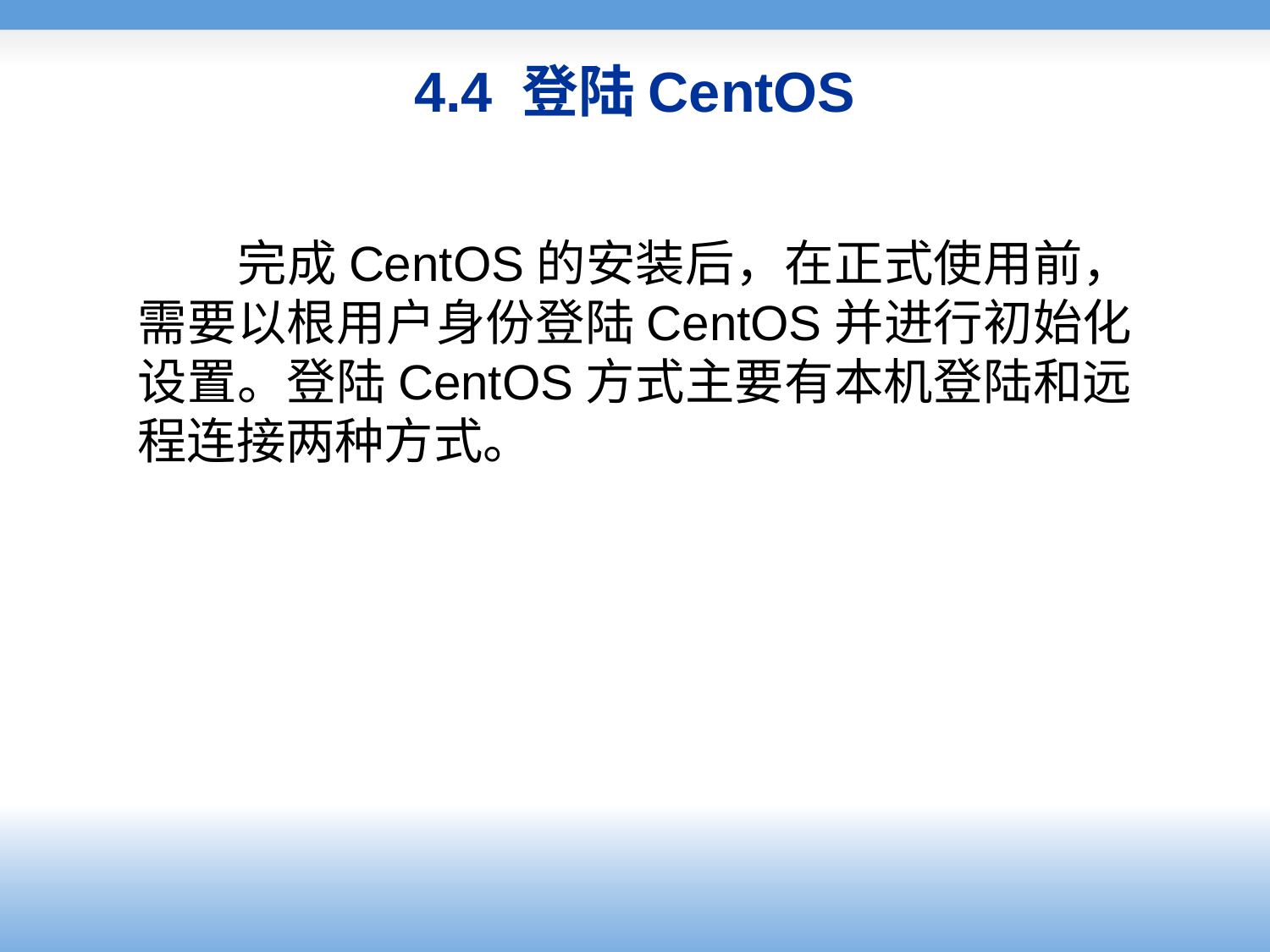

# 4.4 登陆CentOS
完成CentOS的安装后，在正式使用前，需要以根用户身份登陆CentOS并进行初始化设置。登陆CentOS方式主要有本机登陆和远程连接两种方式。